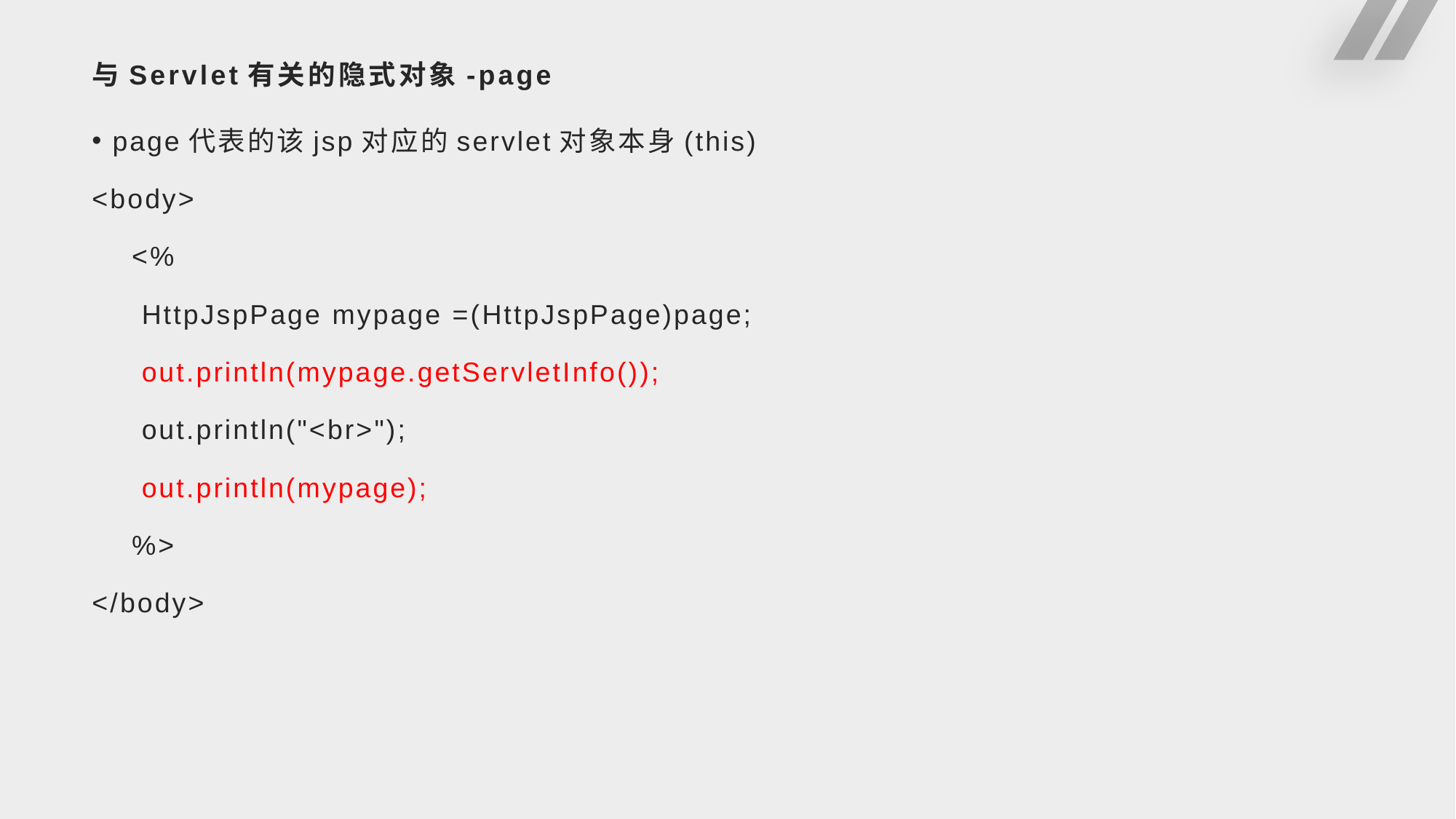

# 与Servlet有关的隐式对象-page
page代表的该jsp对应的servlet对象本身(this)
<body>
    <%
     HttpJspPage mypage =(HttpJspPage)page;
     out.println(mypage.getServletInfo());
     out.println("<br>");
     out.println(mypage);
    %>
</body>